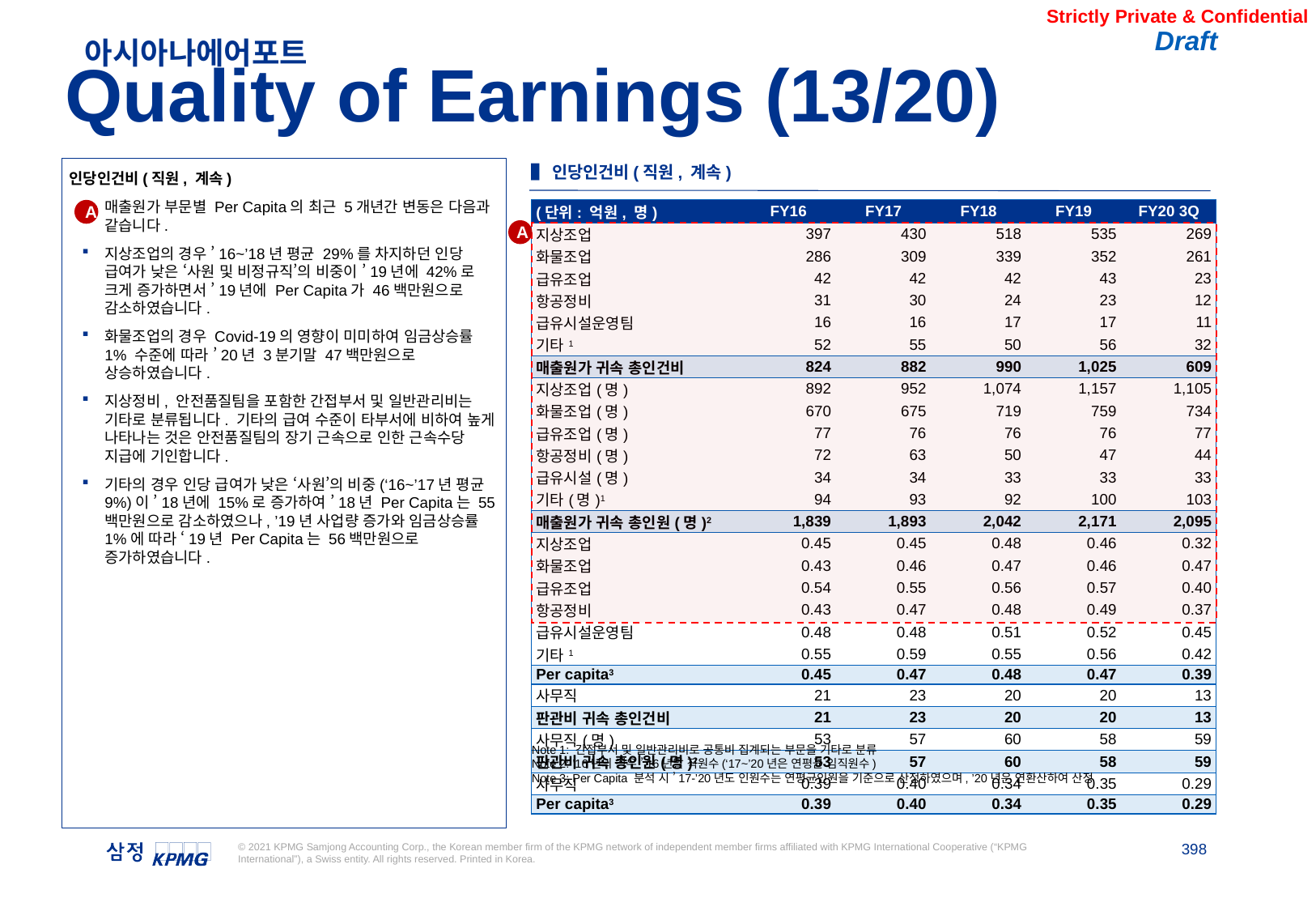

아시아나에어포트
Quality of Earnings (13/20)
▌인당인건비(직원, 계속)

인당인건비(직원, 계속)
매출원가 부문별 Per Capita의 최근 5개년간 변동은 다음과 같습니다.
지상조업의 경우 ’16~’18년 평균 29%를 차지하던 인당 급여가 낮은 ‘사원 및 비정규직’의 비중이 ’19년에 42%로 크게 증가하면서 ’19년에 Per Capita가 46백만원으로 감소하였습니다.
화물조업의 경우 Covid-19의 영향이 미미하여 임금상승률 1% 수준에 따라 ’20년 3분기말 47백만원으로 상승하였습니다.
지상정비, 안전품질팀을 포함한 간접부서 및 일반관리비는  기타로 분류됩니다. 기타의 급여 수준이 타부서에 비하여 높게 나타나는 것은 안전품질팀의 장기 근속으로 인한 근속수당 지급에 기인합니다.
기타의 경우 인당 급여가 낮은 ‘사원’의 비중(‘16~’17년 평균 9%)이 ’18년에 15%로 증가하여 ’18년 Per Capita는 55백만원으로 감소하였으나, ’19년 사업량 증가와 임금상승률 1%에 따라 ‘19년 Per Capita는 56백만원으로 증가하였습니다.
| (단위: 억원, 명) | FY16 | FY17 | FY18 | FY19 | FY20 3Q |
| --- | --- | --- | --- | --- | --- |
| 지상조업 | 397 | 430 | 518 | 535 | 269 |
| 화물조업 | 286 | 309 | 339 | 352 | 261 |
| 급유조업 | 42 | 42 | 42 | 43 | 23 |
| 항공정비 | 31 | 30 | 24 | 23 | 12 |
| 급유시설운영팀 | 16 | 16 | 17 | 17 | 11 |
| 기타1 | 52 | 55 | 50 | 56 | 32 |
| 매출원가 귀속 총인건비 | 824 | 882 | 990 | 1,025 | 609 |
| 지상조업(명) | 892 | 952 | 1,074 | 1,157 | 1,105 |
| 화물조업(명) | 670 | 675 | 719 | 759 | 734 |
| 급유조업(명) | 77 | 76 | 76 | 76 | 77 |
| 항공정비(명) | 72 | 63 | 50 | 47 | 44 |
| 급유시설(명) | 34 | 34 | 33 | 33 | 33 |
| 기타(명)1 | 94 | 93 | 92 | 100 | 103 |
| 매출원가 귀속 총인원(명)2 | 1,839 | 1,893 | 2,042 | 2,171 | 2,095 |
| 지상조업 | 0.45 | 0.45 | 0.48 | 0.46 | 0.32 |
| 화물조업 | 0.43 | 0.46 | 0.47 | 0.46 | 0.47 |
| 급유조업 | 0.54 | 0.55 | 0.56 | 0.57 | 0.40 |
| 항공정비 | 0.43 | 0.47 | 0.48 | 0.49 | 0.37 |
| 급유시설운영팀 | 0.48 | 0.48 | 0.51 | 0.52 | 0.45 |
| 기타1 | 0.55 | 0.59 | 0.55 | 0.56 | 0.42 |
| Per capita3 | 0.45 | 0.47 | 0.48 | 0.47 | 0.39 |
| 사무직 | 21 | 23 | 20 | 20 | 13 |
| 판관비 귀속 총인건비 | 21 | 23 | 20 | 20 | 13 |
| 사무직(명) | 53 | 57 | 60 | 58 | 59 |
| 판관비 귀속 총인원(명)2 | 53 | 57 | 60 | 58 | 59 |
| 사무직 | 0.39 | 0.40 | 0.34 | 0.35 | 0.29 |
| Per capita3 | 0.39 | 0.40 | 0.34 | 0.35 | 0.29 |
A
A

Note 1: 간접부서 및 일반관리비로 공통비 집계되는 부문을 기타로 분류
Note 2: ’16년의 경우 ’16년말 직원수(‘17~’20년은 연평균 임직원수)
Note 3: Per Capita 분석 시 ’17-’20년도 인원수는 연평균인원을 기준으로 산정하였으며, ’20년은 연환산하여 산정